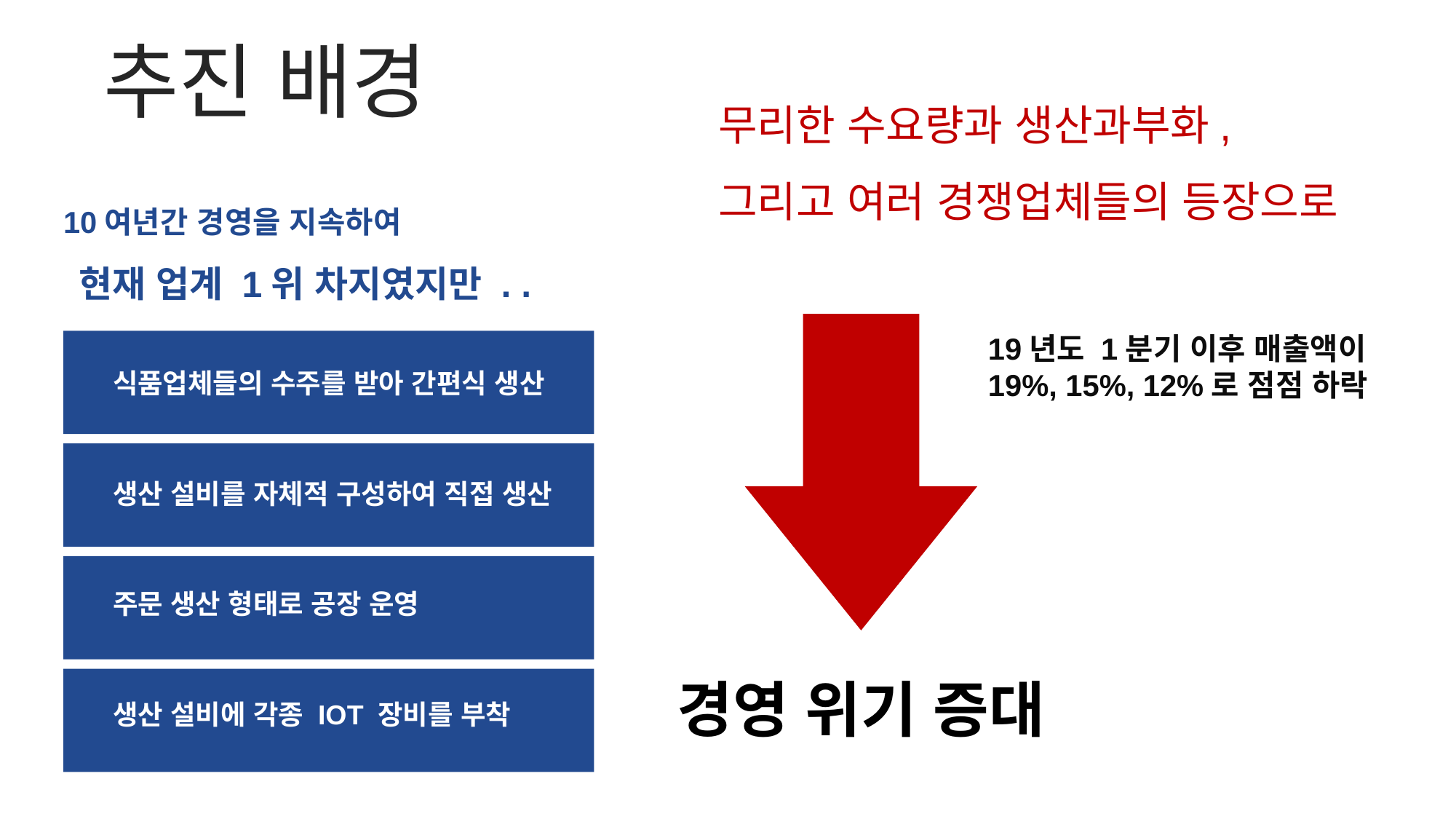

추진 배경
무리한 수요량과 생산과부화,
그리고 여러 경쟁업체들의 등장으로
10여년간 경영을 지속하여
 현재 업계 1위 차지였지만 . .

19년도 1분기 이후 매출액이 19%, 15%, 12%로 점점 하락

식품업체들의 수주를 받아 간편식 생산
생산 설비를 자체적 구성하여 직접 생산
주문 생산 형태로 공장 운영
경영 위기 증대
생산 설비에 각종 IOT 장비를 부착